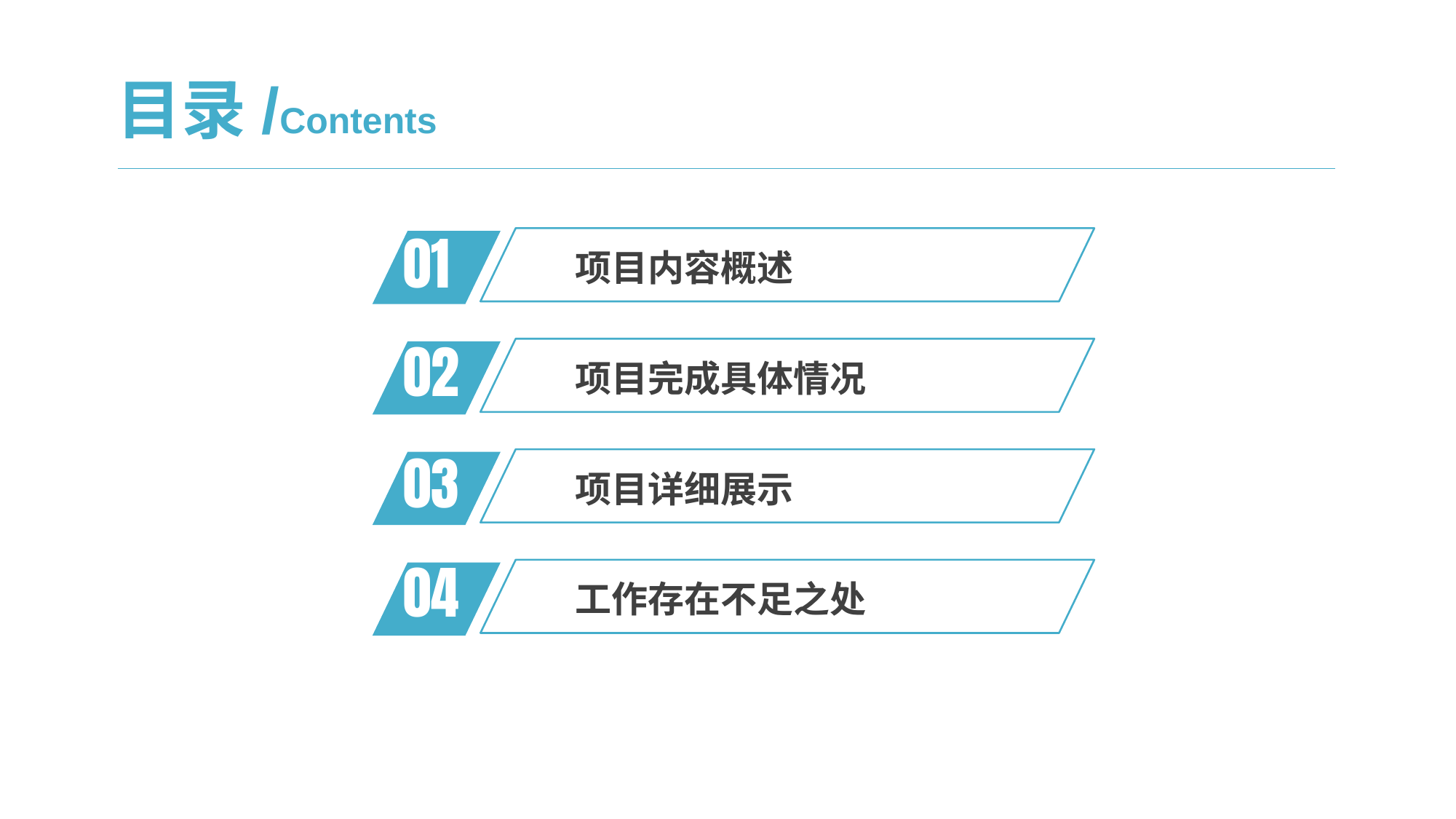

目录/Contents
01

项目内容概述
02

项目完成具体情况
03

项目详细展示
04

工作存在不足之处